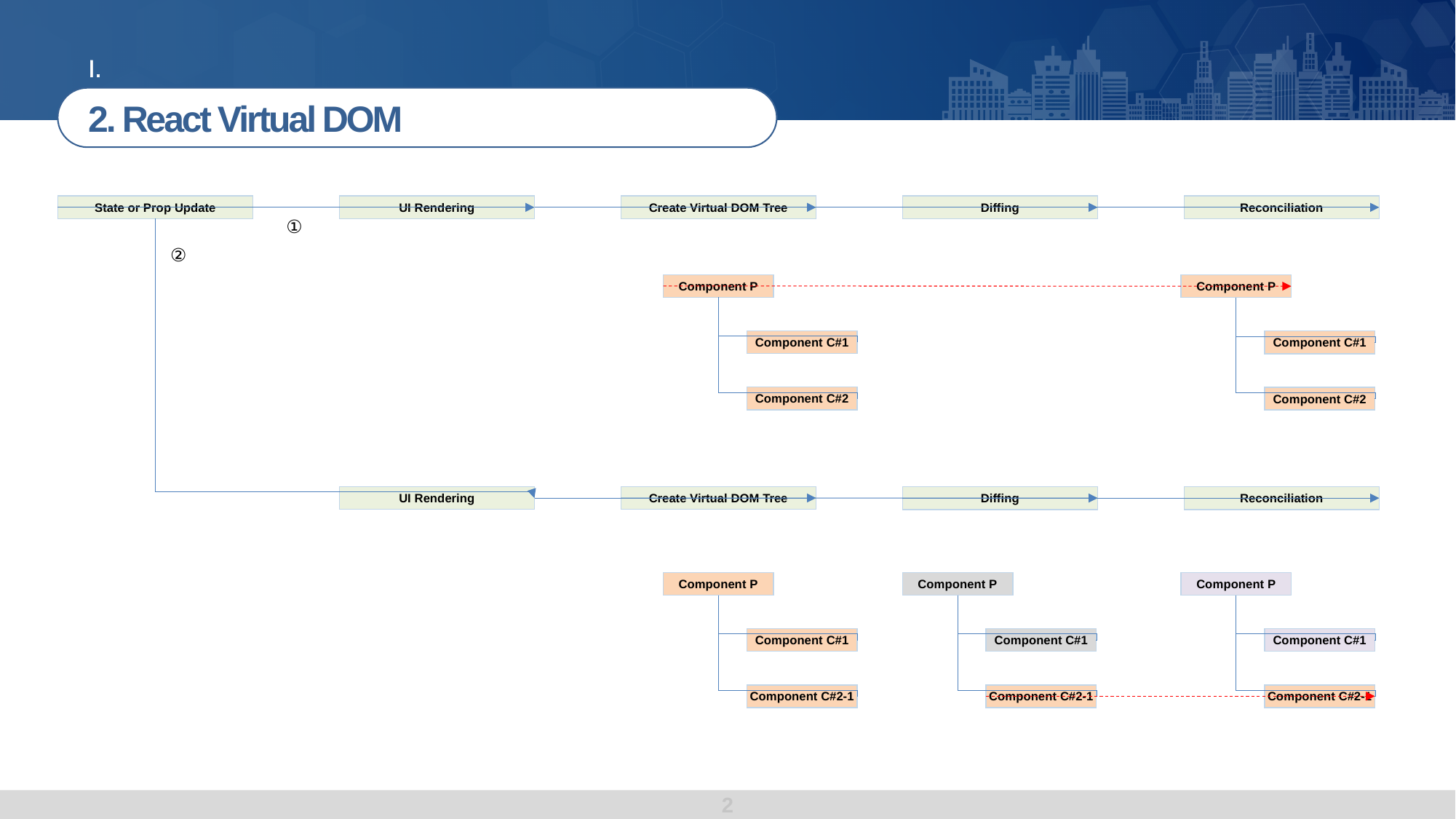

RUDA DEVELOPERS
사업 방향 및 중점 사항
2. React Virtual DOM
State or Prop Update
UI Rendering
Create Virtual DOM Tree
Diffing
Reconciliation
①
②
Component P
Component P
Component C#1
Component C#1
Component C#2
Component C#2
UI Rendering
Create Virtual DOM Tree
Diffing
Reconciliation
Component P
Component P
Component P
Component C#1
Component C#1
Component C#1
Component C#2-1
Component C#2-1
Component C#2-1
2